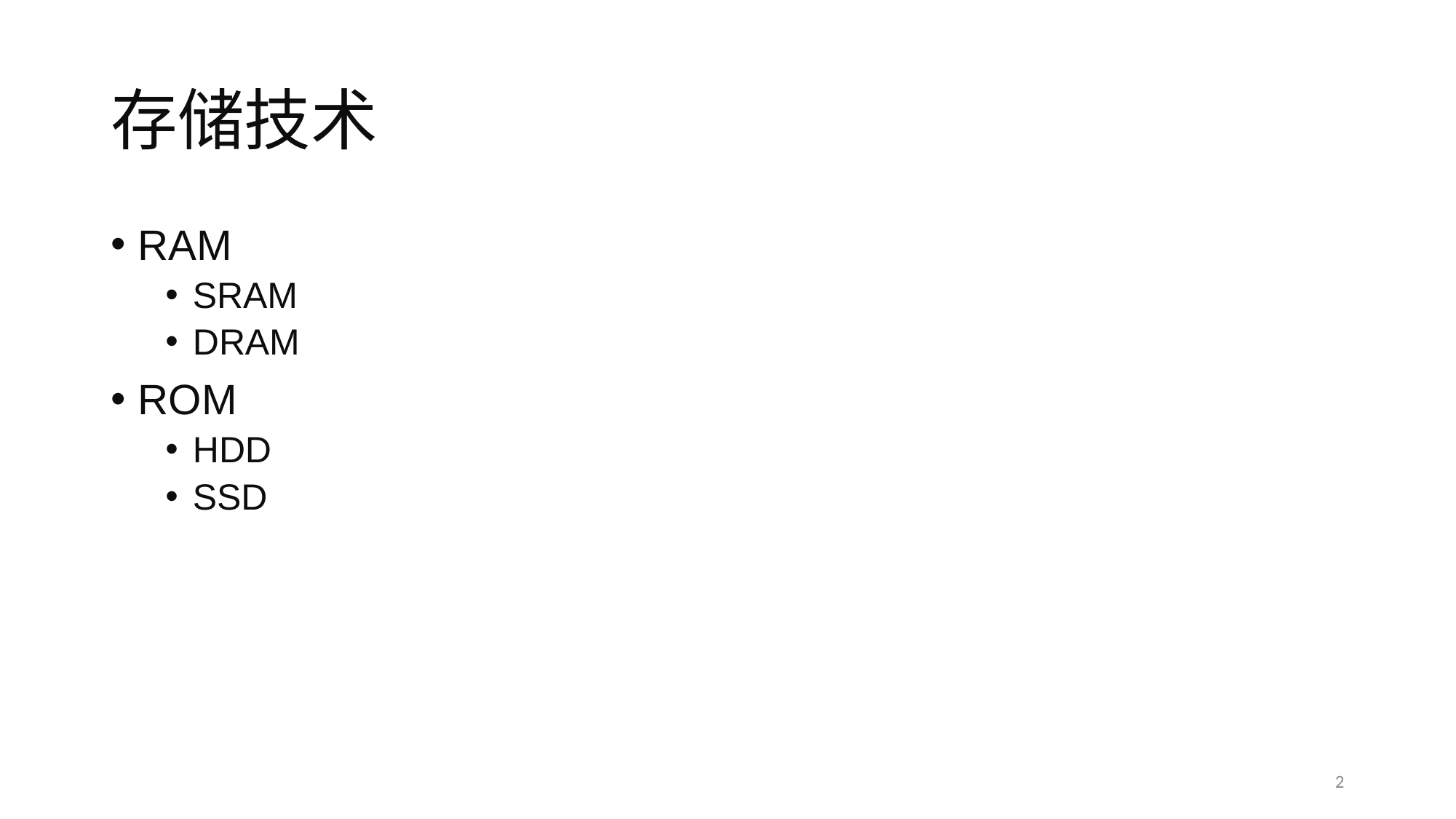

# 存储技术
RAM
SRAM
DRAM
ROM
HDD
SSD
2